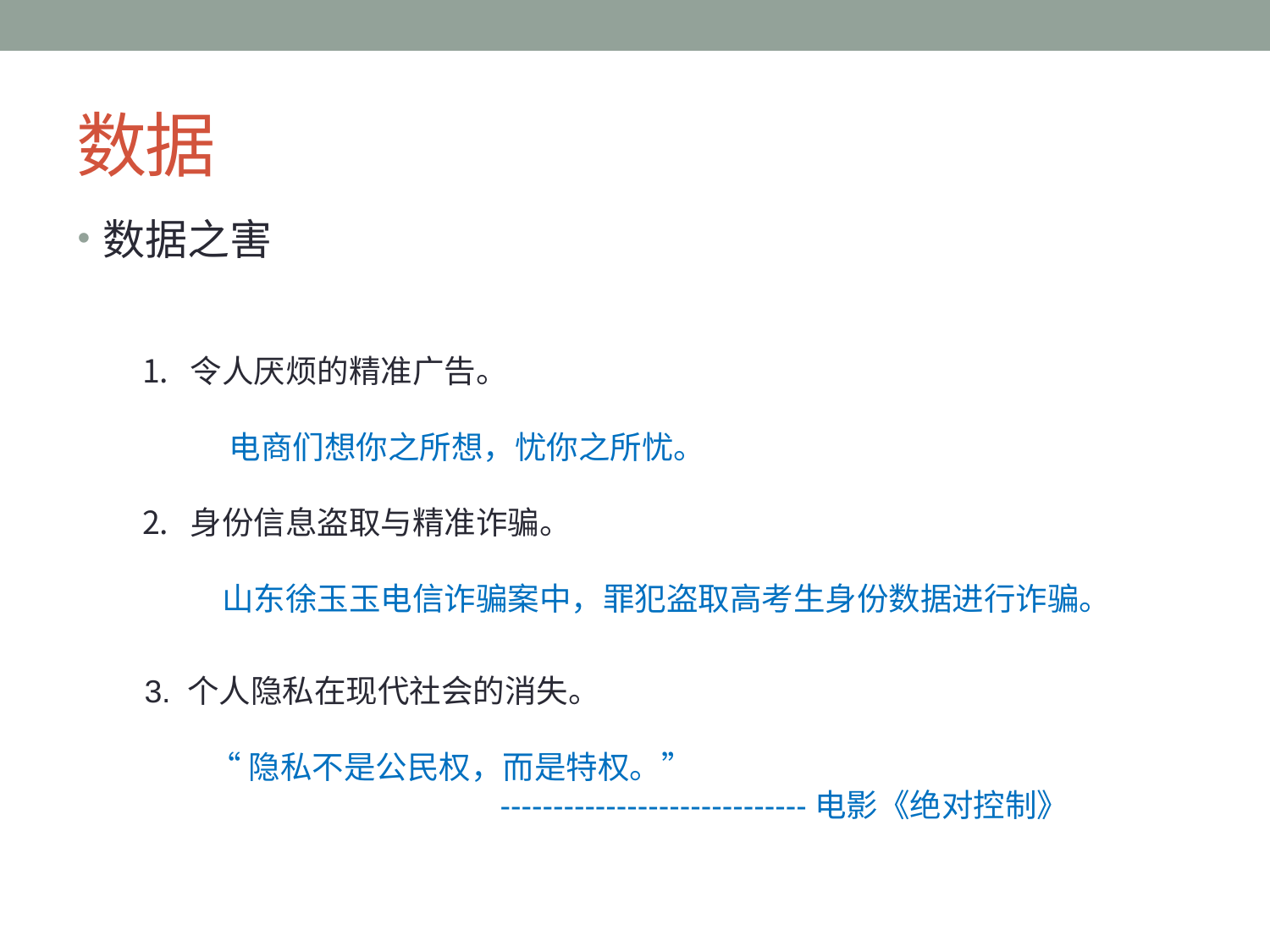

# 数据
数据之害
令人厌烦的精准广告。

           电商们想你之所想，忧你之所忧。
身份信息盗取与精准诈骗。

          山东徐玉玉电信诈骗案中，罪犯盗取高考生身份数据进行诈骗。
3. 个人隐私在现代社会的消失。

         “隐私不是公民权，而是特权。”
                                        -----------------------------电影《绝对控制》